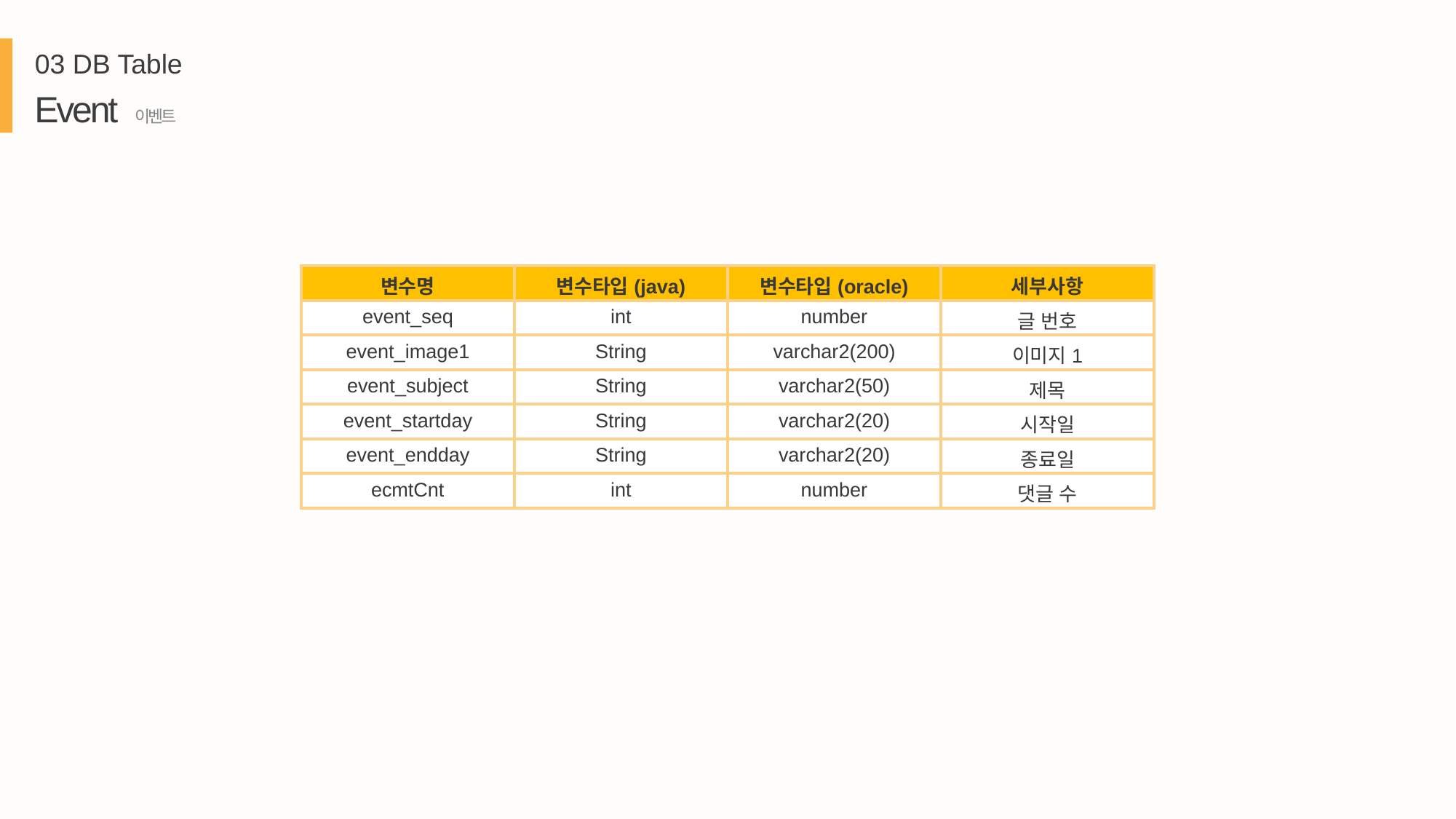

03 DB Table
Event 이벤트
| 변수명 | 변수타입(java) | 변수타입(oracle) | 세부사항 |
| --- | --- | --- | --- |
| event\_seq | int | number | 글 번호 |
| event\_image1 | String | varchar2(200) | 이미지1 |
| event\_subject | String | varchar2(50) | 제목 |
| event\_startday | String | varchar2(20) | 시작일 |
| event\_endday | String | varchar2(20) | 종료일 |
| ecmtCnt | int | number | 댓글 수 |